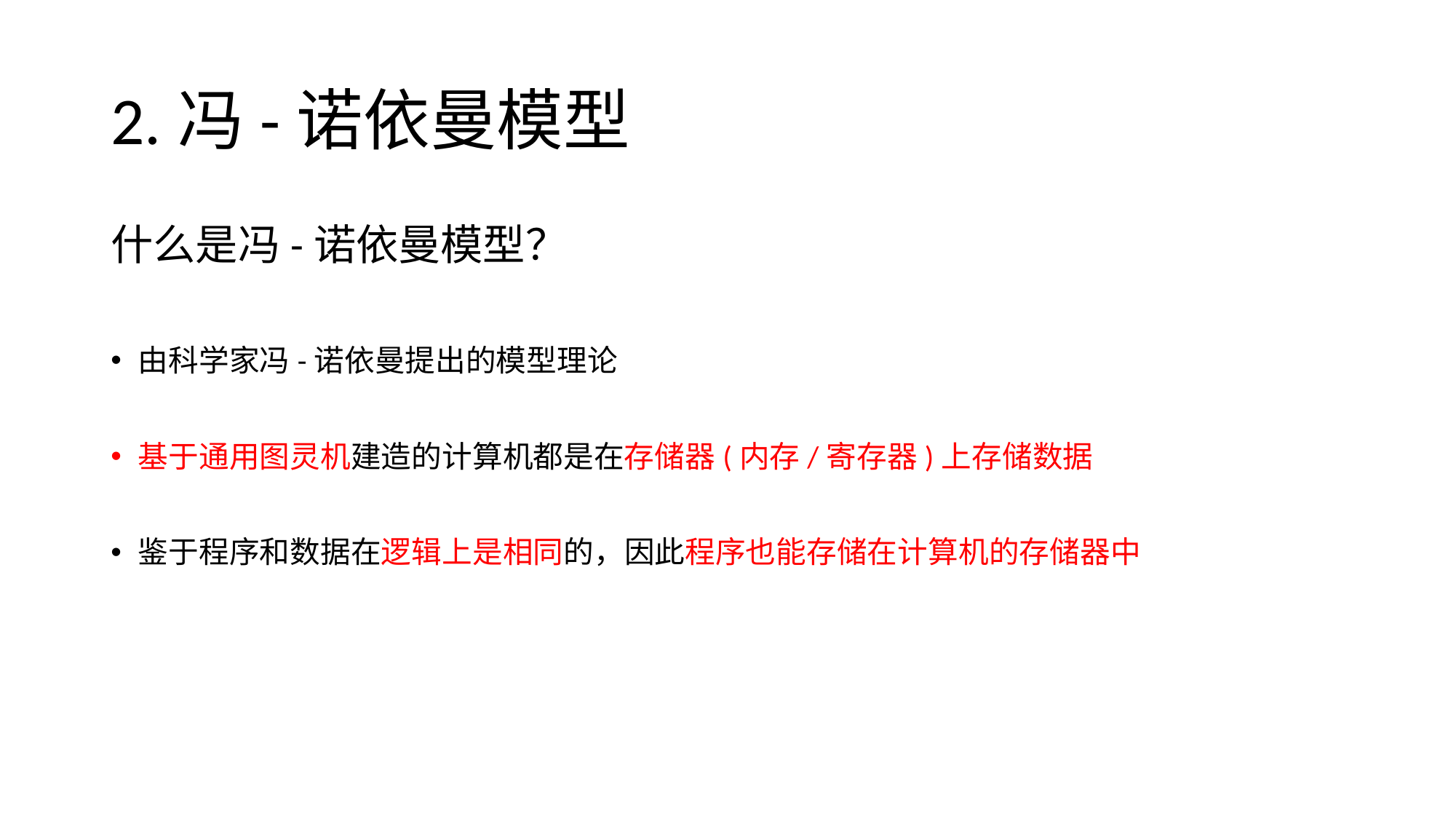

# 2.冯-诺依曼模型
什么是冯-诺依曼模型？

由科学家冯-诺依曼提出的模型理论

基于通用图灵机建造的计算机都是在存储器(内存/寄存器)上存储数据

鉴于程序和数据在逻辑上是相同的，因此程序也能存储在计算机的存储器中